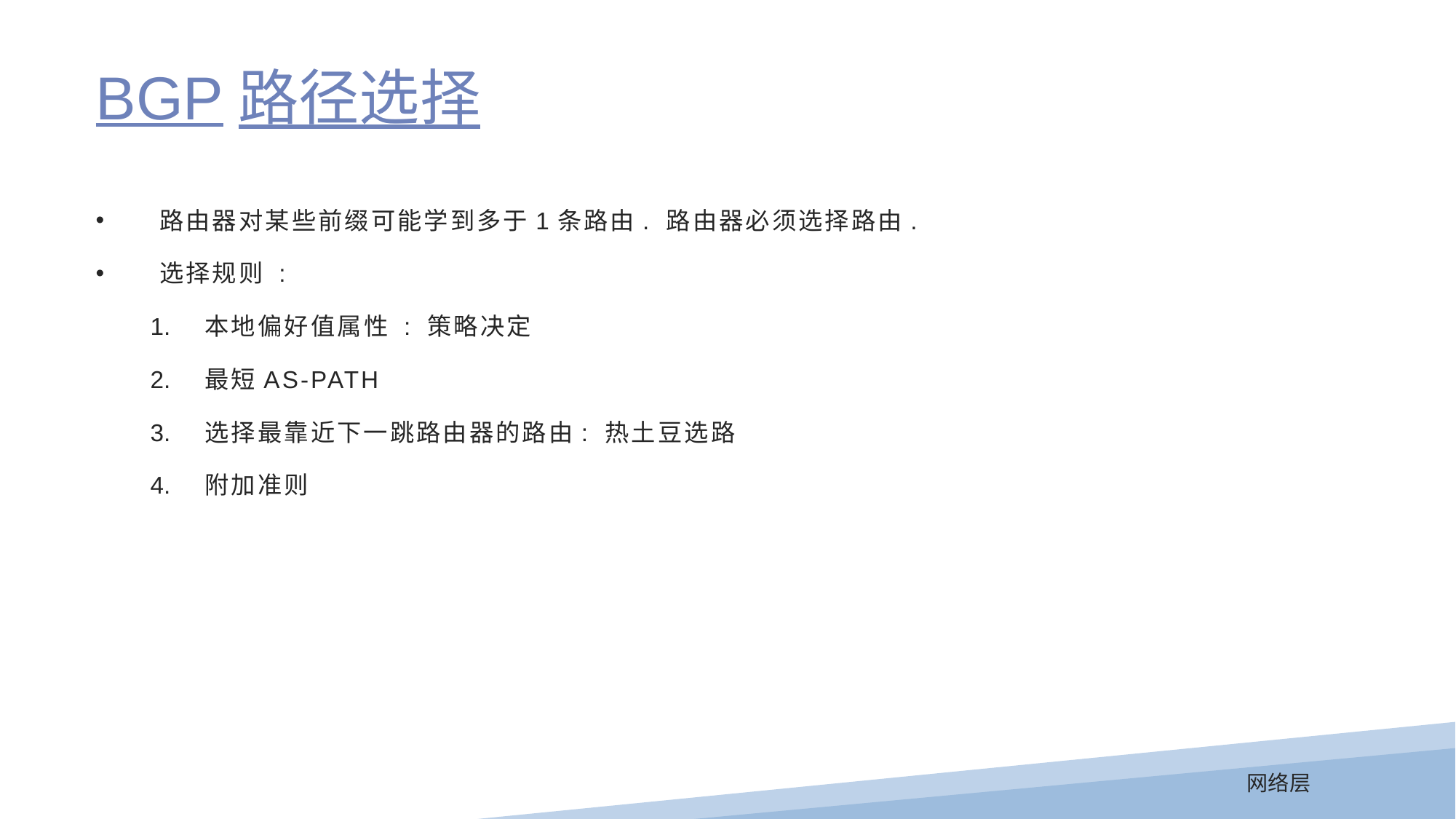

BGP路径选择
路由器对某些前缀可能学到多于1条路由. 路由器必须选择路由.
选择规则 :
本地偏好值属性 : 策略决定
最短AS-PATH
选择最靠近下一跳路由器的路由: 热土豆选路
附加准则

网络层
57